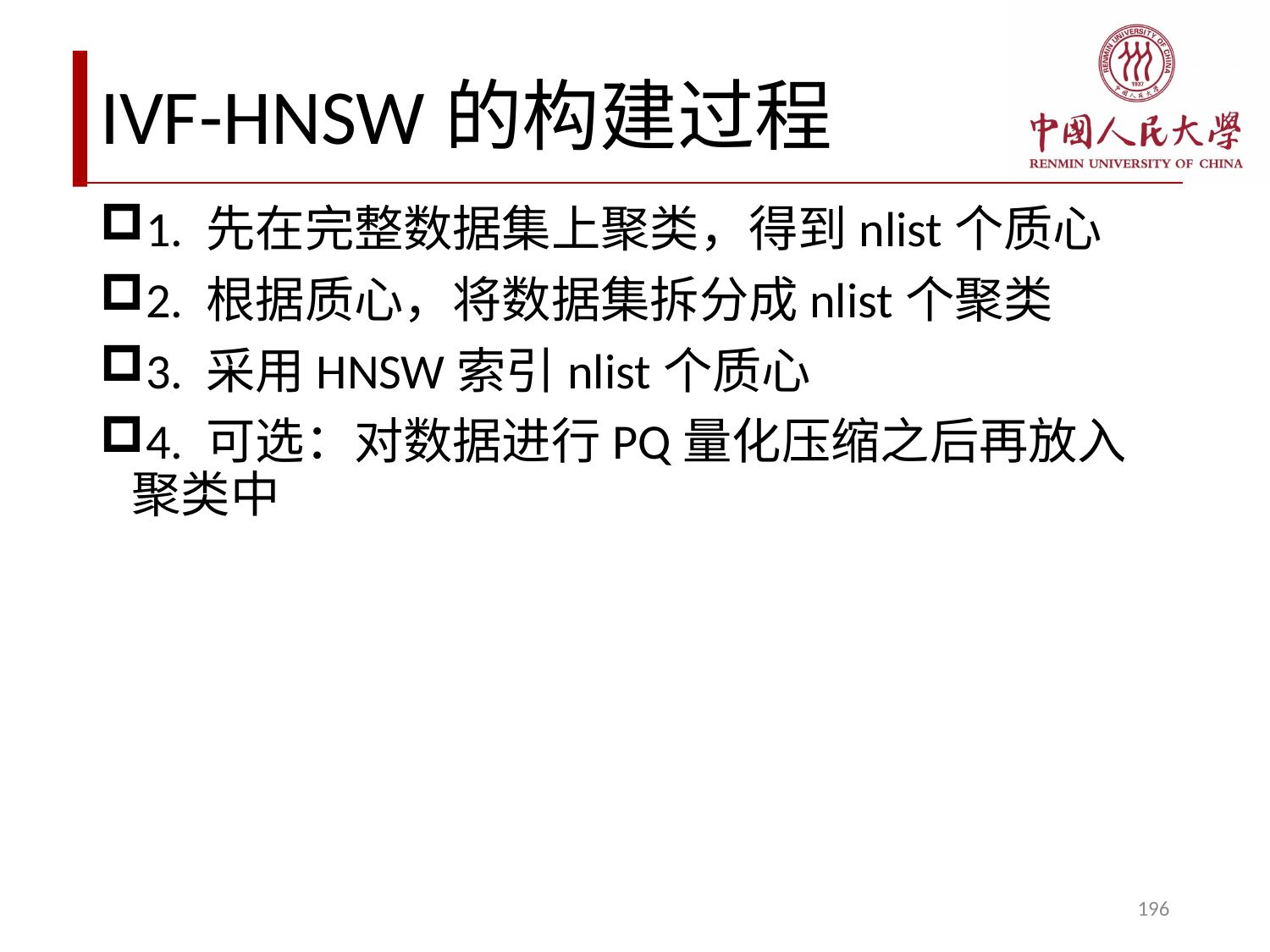

# IVF-HNSW的构建过程
1. 先在完整数据集上聚类，得到nlist个质心
2. 根据质心，将数据集拆分成nlist个聚类
3. 采用HNSW索引nlist个质心
4. 可选：对数据进行PQ量化压缩之后再放入聚类中
196